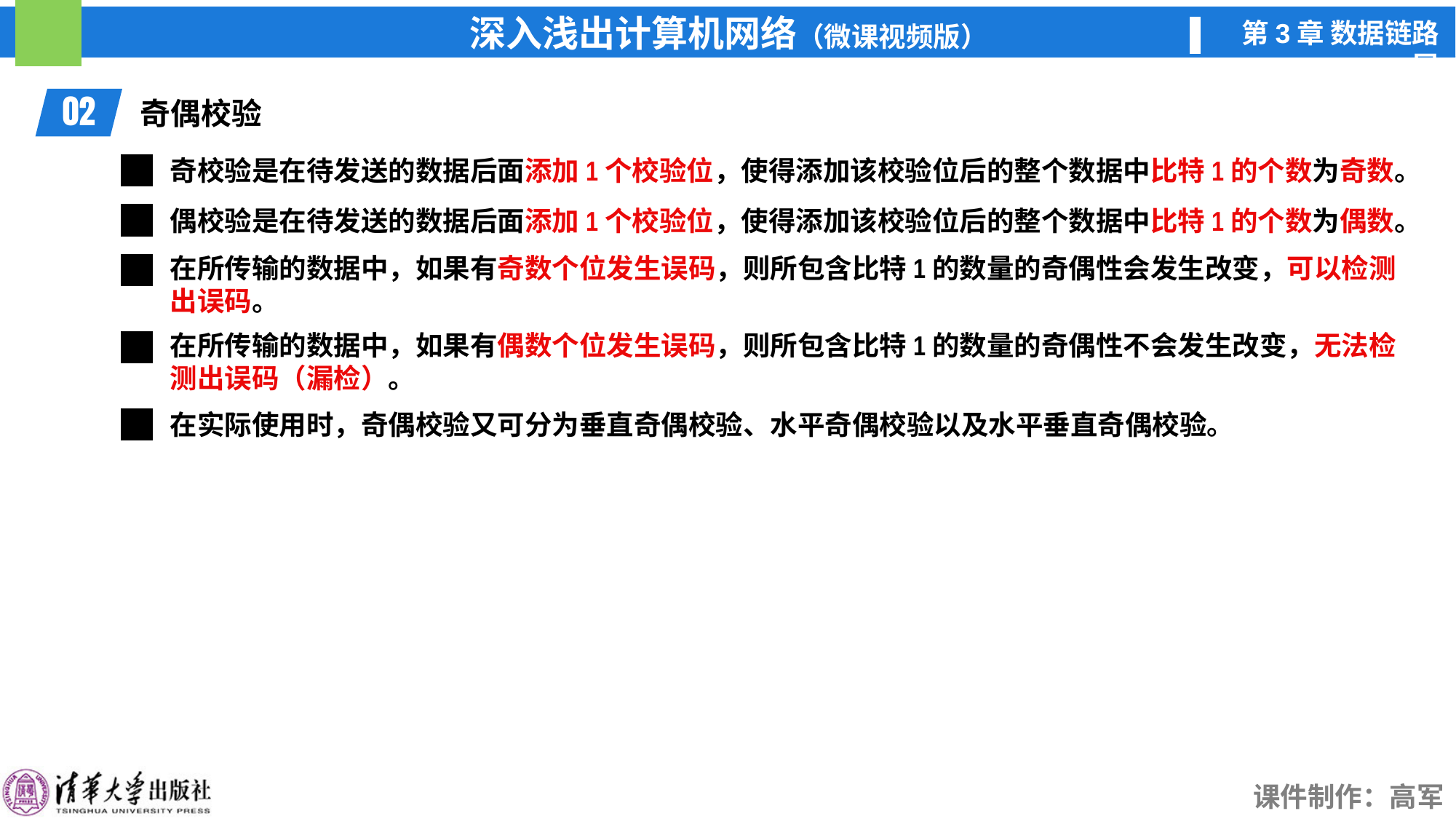

02
奇偶校验
奇校验是在待发送的数据后面添加1个校验位，使得添加该校验位后的整个数据中比特1的个数为奇数。

偶校验是在待发送的数据后面添加1个校验位，使得添加该校验位后的整个数据中比特1的个数为偶数。

在所传输的数据中，如果有奇数个位发生误码，则所包含比特1的数量的奇偶性会发生改变，可以检测出误码。

在所传输的数据中，如果有偶数个位发生误码，则所包含比特1的数量的奇偶性不会发生改变，无法检测出误码（漏检）。

在实际使用时，奇偶校验又可分为垂直奇偶校验、水平奇偶校验以及水平垂直奇偶校验。